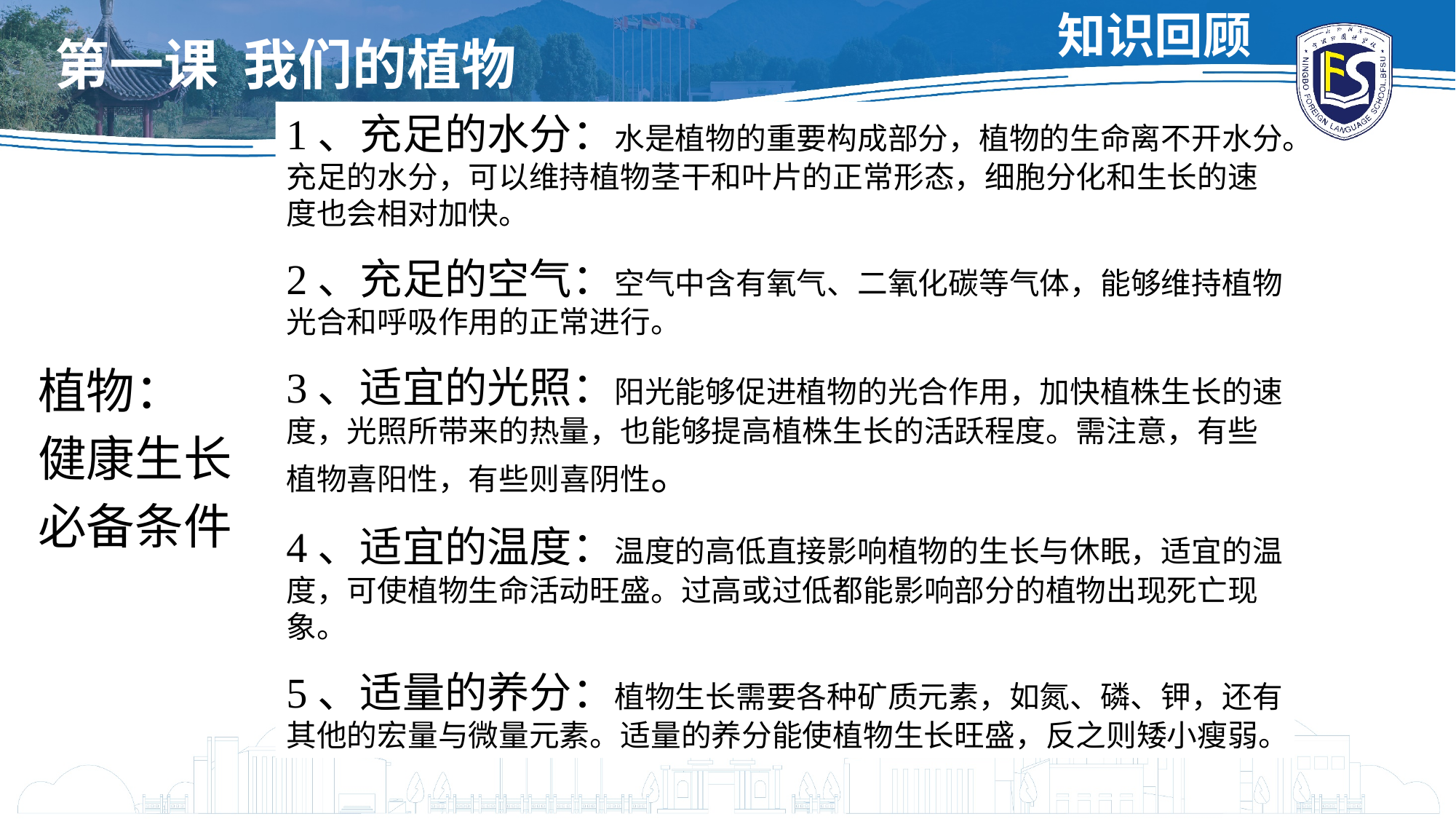

知识回顾
第一课  我们的植物
1、充足的水分：水是植物的重要构成部分，植物的生命离不开水分。充足的水分，可以维持植物茎干和叶片的正常形态，细胞分化和生长的速度也会相对加快。
2、充足的空气：空气中含有氧气、二氧化碳等气体，能够维持植物光合和呼吸作用的正常进行。
3、适宜的光照：阳光能够促进植物的光合作用，加快植株生长的速度，光照所带来的热量，也能够提高植株生长的活跃程度。需注意，有些植物喜阳性，有些则喜阴性。
4、适宜的温度：温度的高低直接影响植物的生长与休眠，适宜的温度，可使植物生命活动旺盛。过高或过低都能影响部分的植物出现死亡现象。
5、适量的养分：植物生长需要各种矿质元素，如氮、磷、钾，还有其他的宏量与微量元素。适量的养分能使植物生长旺盛，反之则矮小瘦弱。
植物：
健康生长
必备条件